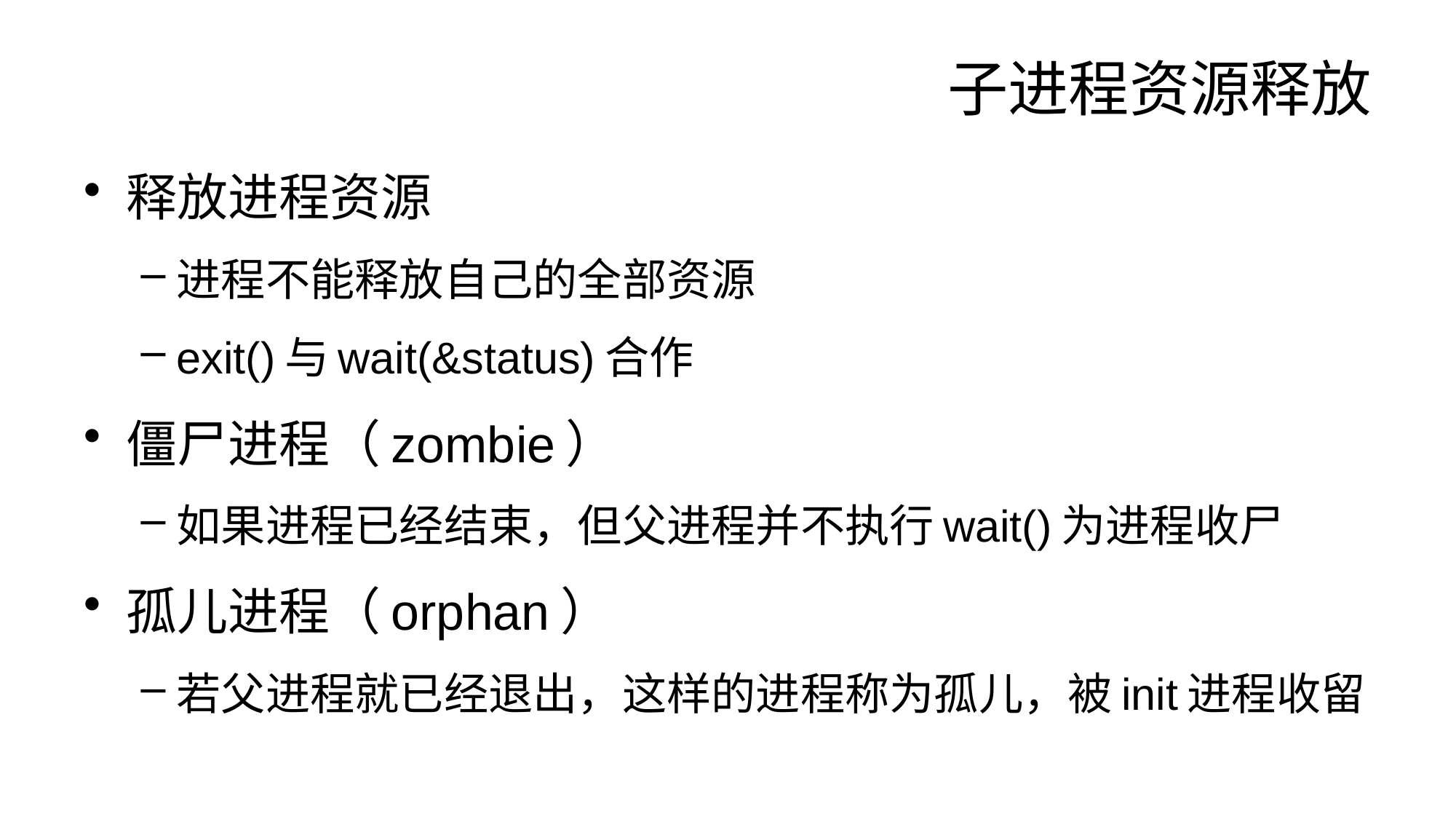

# 子进程资源释放
释放进程资源
进程不能释放自己的全部资源
exit()与wait(&status)合作
僵尸进程（zombie）
如果进程已经结束，但父进程并不执行wait()为进程收尸
孤儿进程（orphan）
若父进程就已经退出，这样的进程称为孤儿，被init进程收留